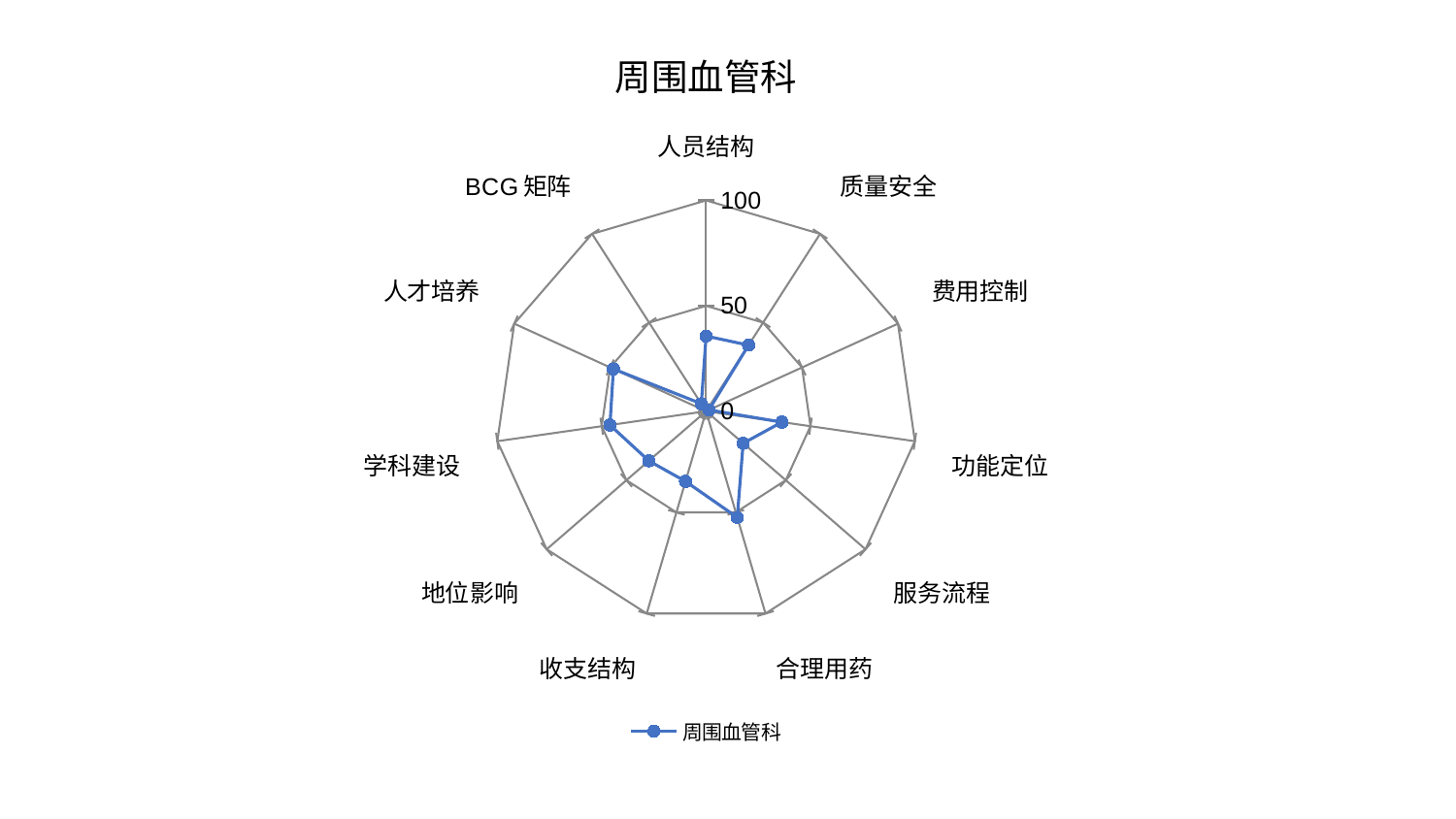

### Chart: 周围血管科

| Category | 周围血管科 |
|---|---|
| 人员结构 | 35.6560730497546 |
| 质量安全 | 37.25063526495556 |
| 费用控制 | 1.4883982943627951 |
| 功能定位 | 36.311749632016365 |
| 服务流程 | 23.259722525360985 |
| 合理用药 | 52.50722505678786 |
| 收支结构 | 34.690766191280844 |
| 地位影响 | 35.94385719932054 |
| 学科建设 | 46.06496155225578 |
| 人才培养 | 48.313434370722256 |
| BCG矩阵 | 4.206594445472755 |
160